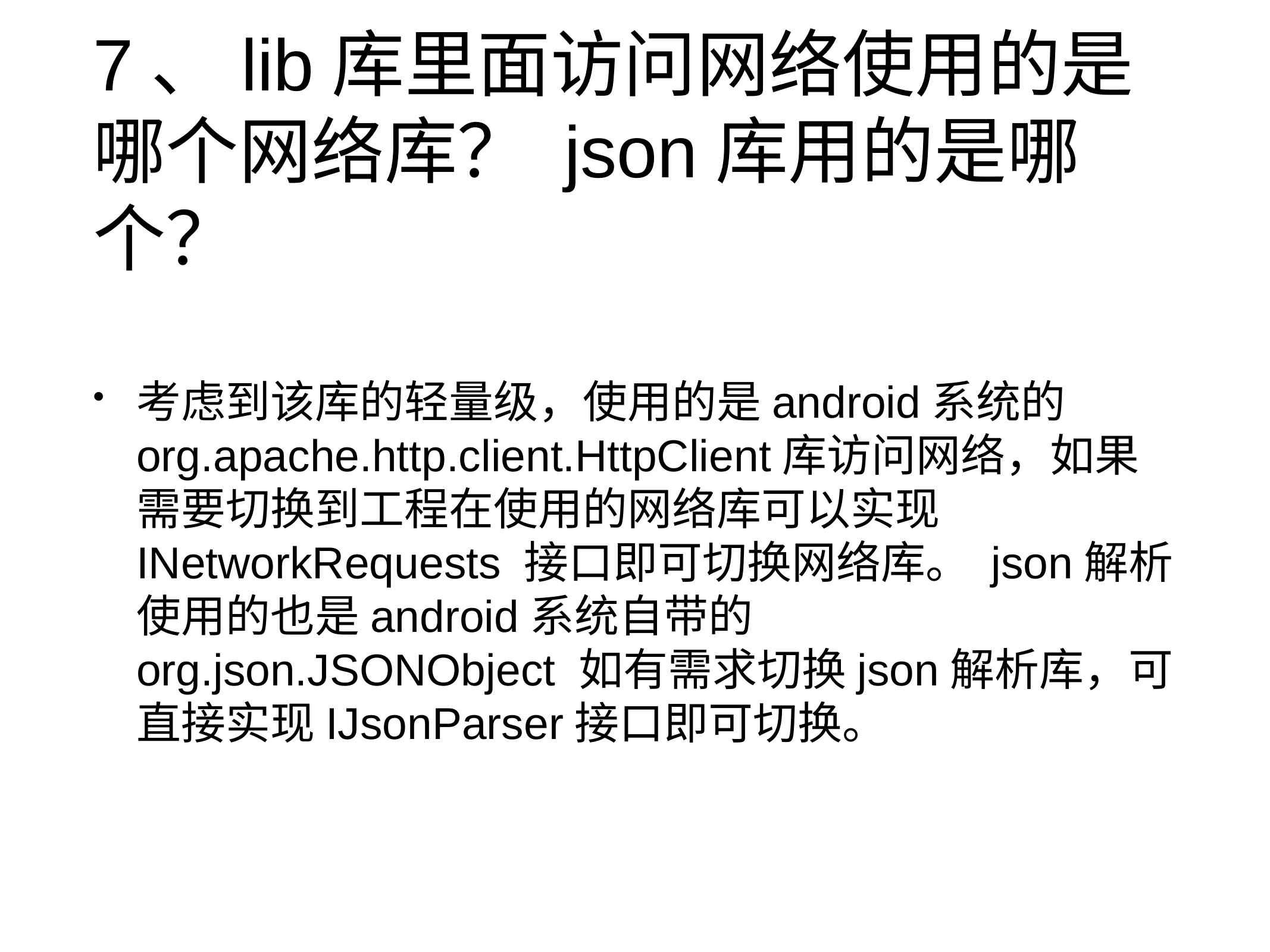

# 7、lib库里面访问网络使用的是哪个网络库？ json库用的是哪个？
考虑到该库的轻量级，使用的是android系统的org.apache.http.client.HttpClient库访问网络，如果需要切换到工程在使用的网络库可以实现 INetworkRequests 接口即可切换网络库。 json解析使用的也是android系统自带的org.json.JSONObject 如有需求切换json解析库，可直接实现IJsonParser接口即可切换。